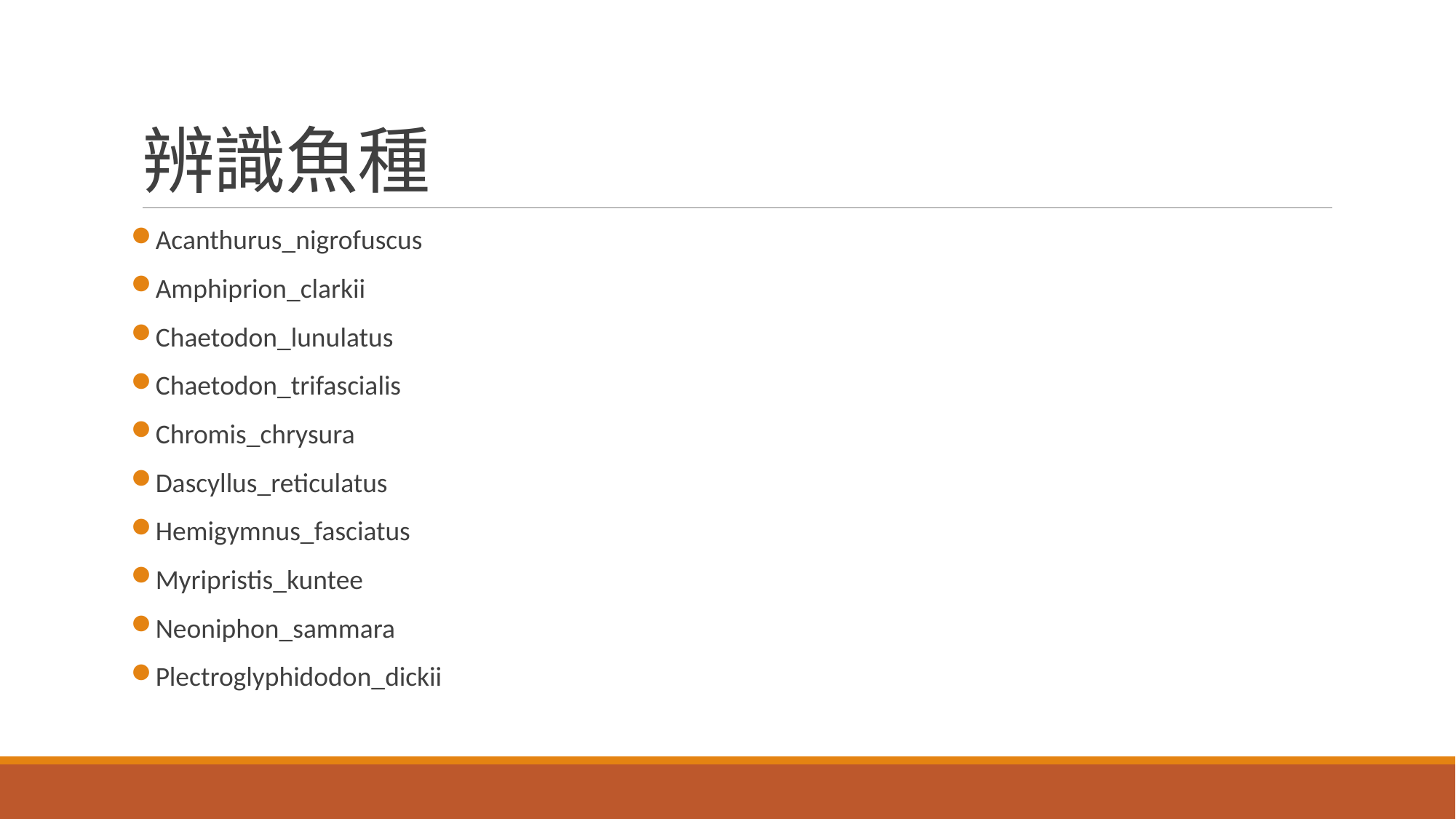

# 辨識魚種
Acanthurus_nigrofuscus
Amphiprion_clarkii
Chaetodon_lunulatus
Chaetodon_trifascialis
Chromis_chrysura
Dascyllus_reticulatus
Hemigymnus_fasciatus
Myripristis_kuntee
Neoniphon_sammara
Plectroglyphidodon_dickii